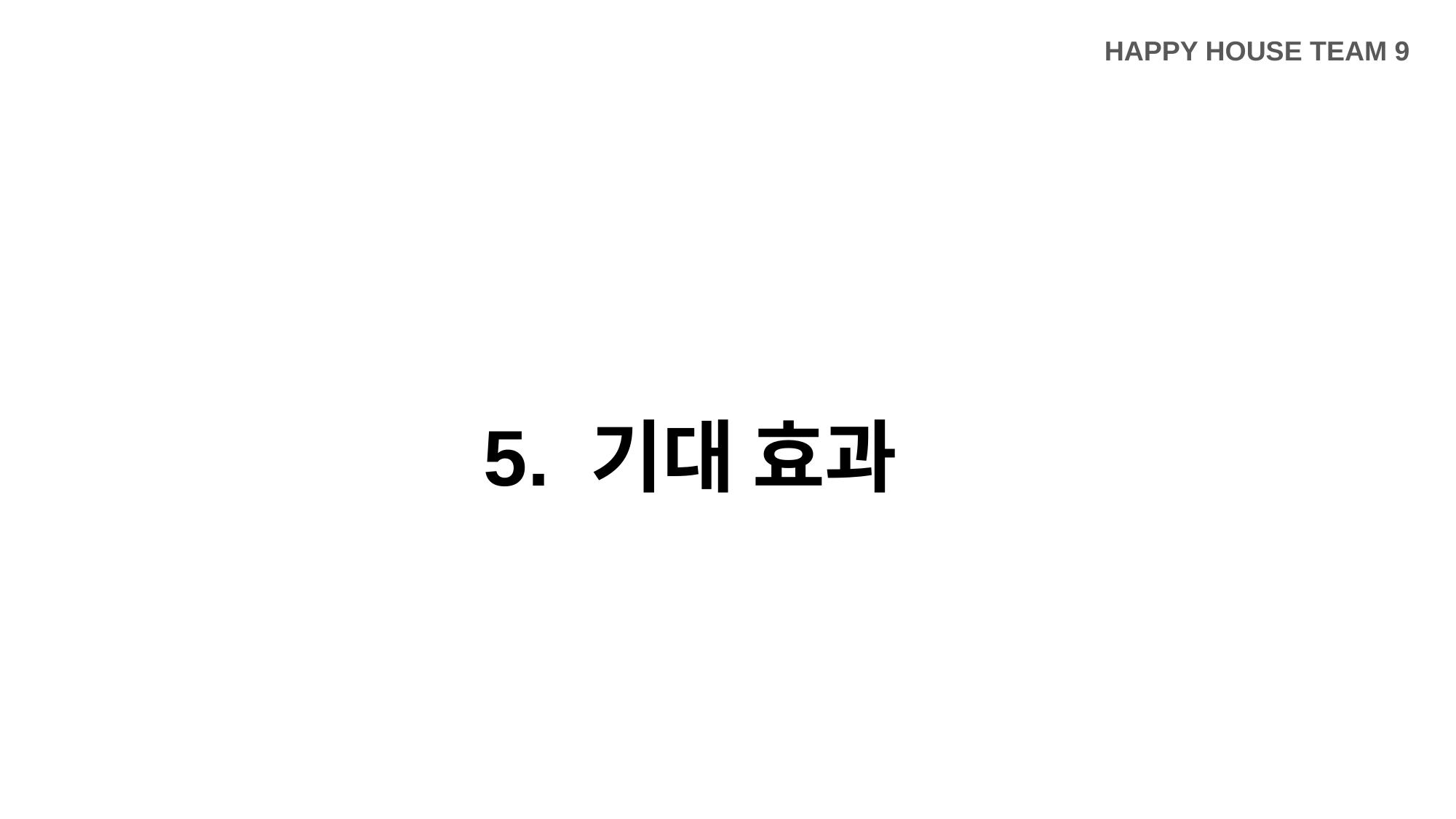

HAPPY HOUSE TEAM 9

5. 기대 효과